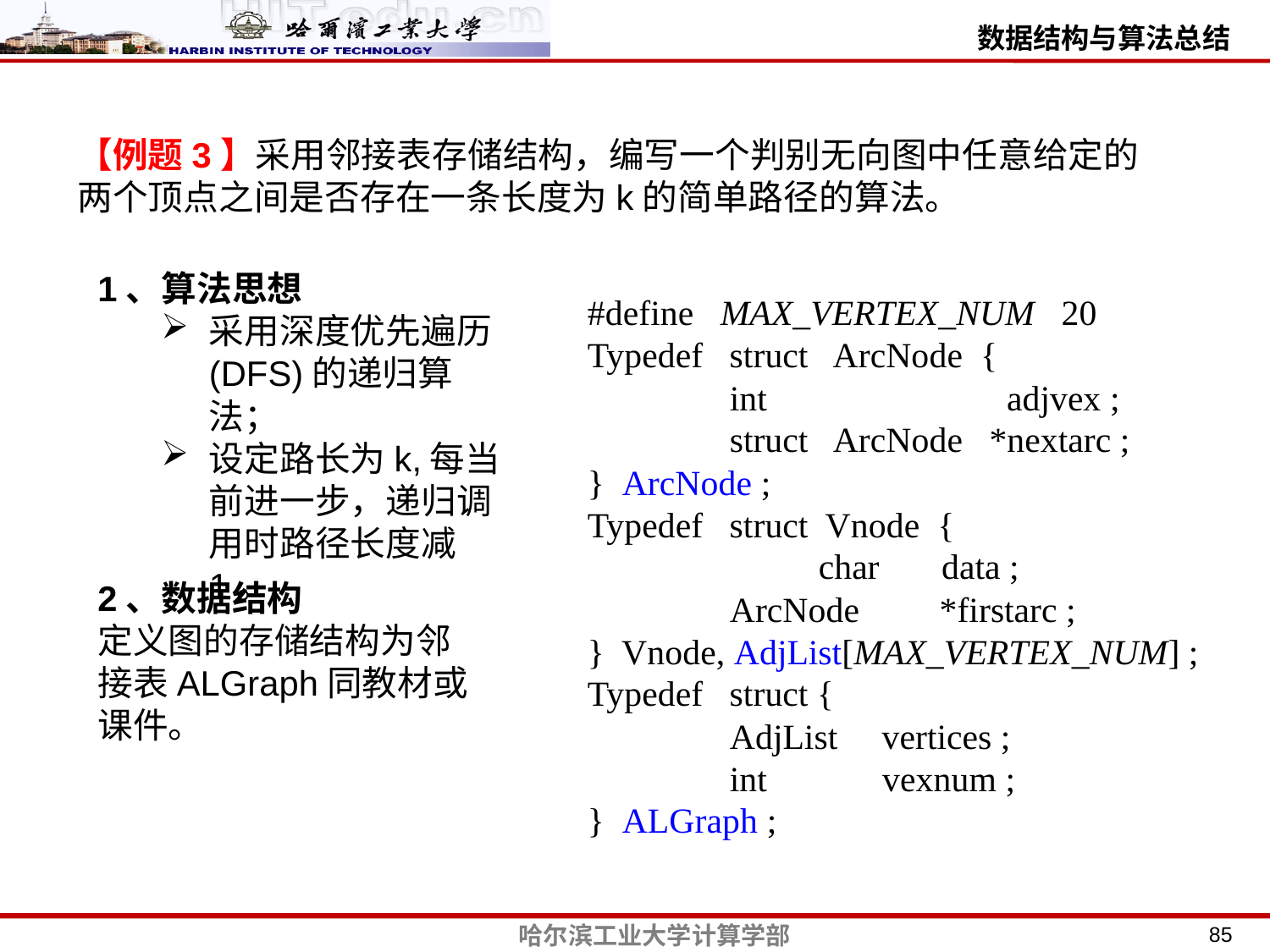

【例题3】采用邻接表存储结构，编写一个判别无向图中任意给定的两个顶点之间是否存在一条长度为k的简单路径的算法。
1、算法思想
采用深度优先遍历(DFS)的递归算法；
设定路长为k,每当前进一步，递归调用时路径长度减1。
#define   MAX_VERTEX_NUM   20
Typedef   struct   ArcNode  {
                int                           adjvex ;
                struct   ArcNode   *nextarc ;
}  ArcNode ;
Typedef   struct  Vnode  {
                          char       data ;
                ArcNode         *firstarc ;
}  Vnode, AdjList[MAX_VERTEX_NUM] ;
Typedef   struct {
                AdjList     vertices ;
                int             vexnum ;
}  ALGraph ;
2、数据结构
定义图的存储结构为邻接表ALGraph同教材或课件。